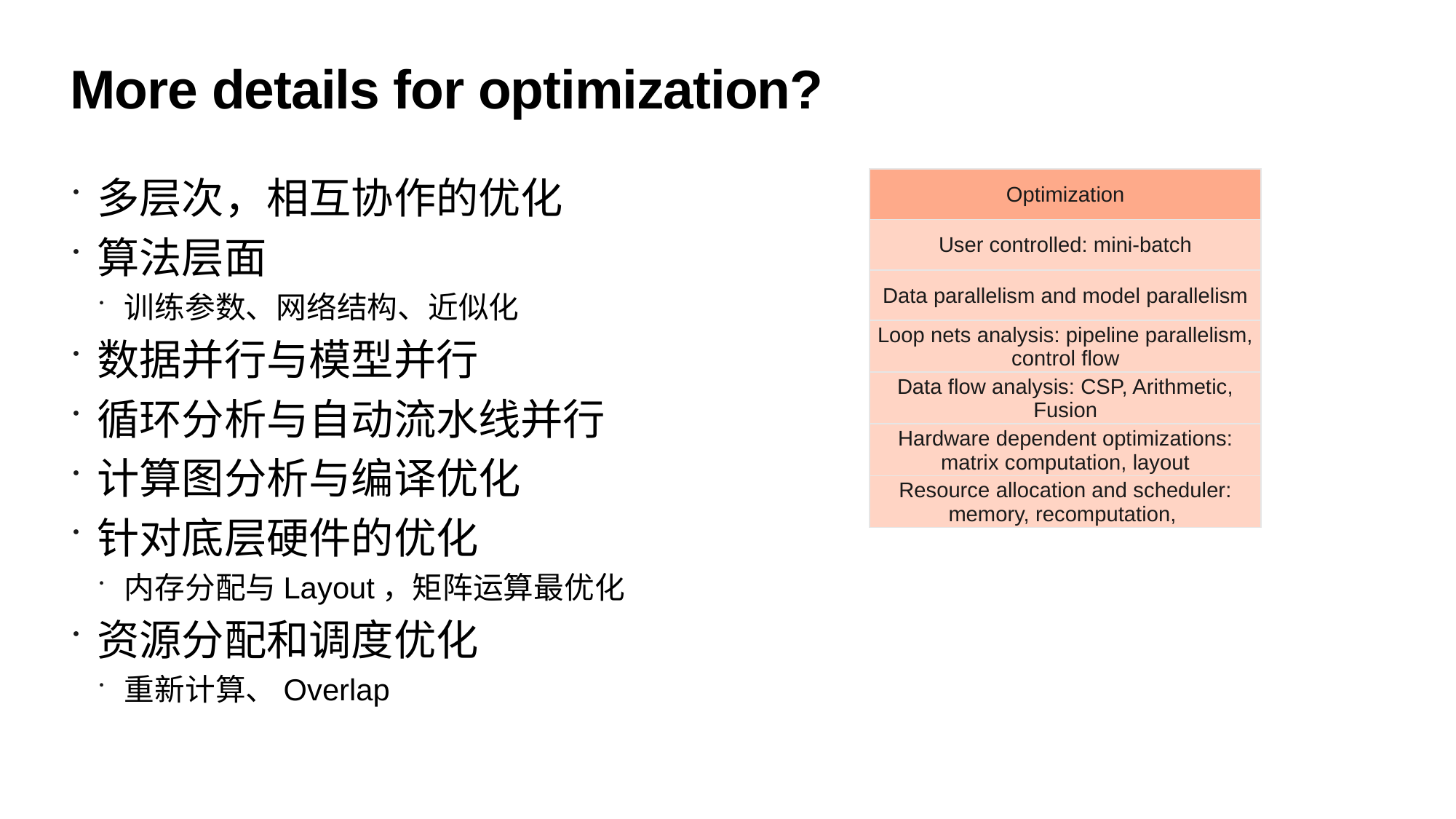

53
# More details for optimization?
| Optimization |
| --- |
| User controlled: mini-batch |
| Data parallelism and model parallelism |
| Loop nets analysis: pipeline parallelism, control flow |
| Data flow analysis: CSP, Arithmetic, Fusion |
| Hardware dependent optimizations: matrix computation, layout |
| Resource allocation and scheduler: memory, recomputation, |
多层次，相互协作的优化
算法层面
训练参数、网络结构、近似化
数据并行与模型并行
循环分析与自动流水线并行
计算图分析与编译优化
针对底层硬件的优化
内存分配与Layout，矩阵运算最优化
资源分配和调度优化
重新计算、Overlap